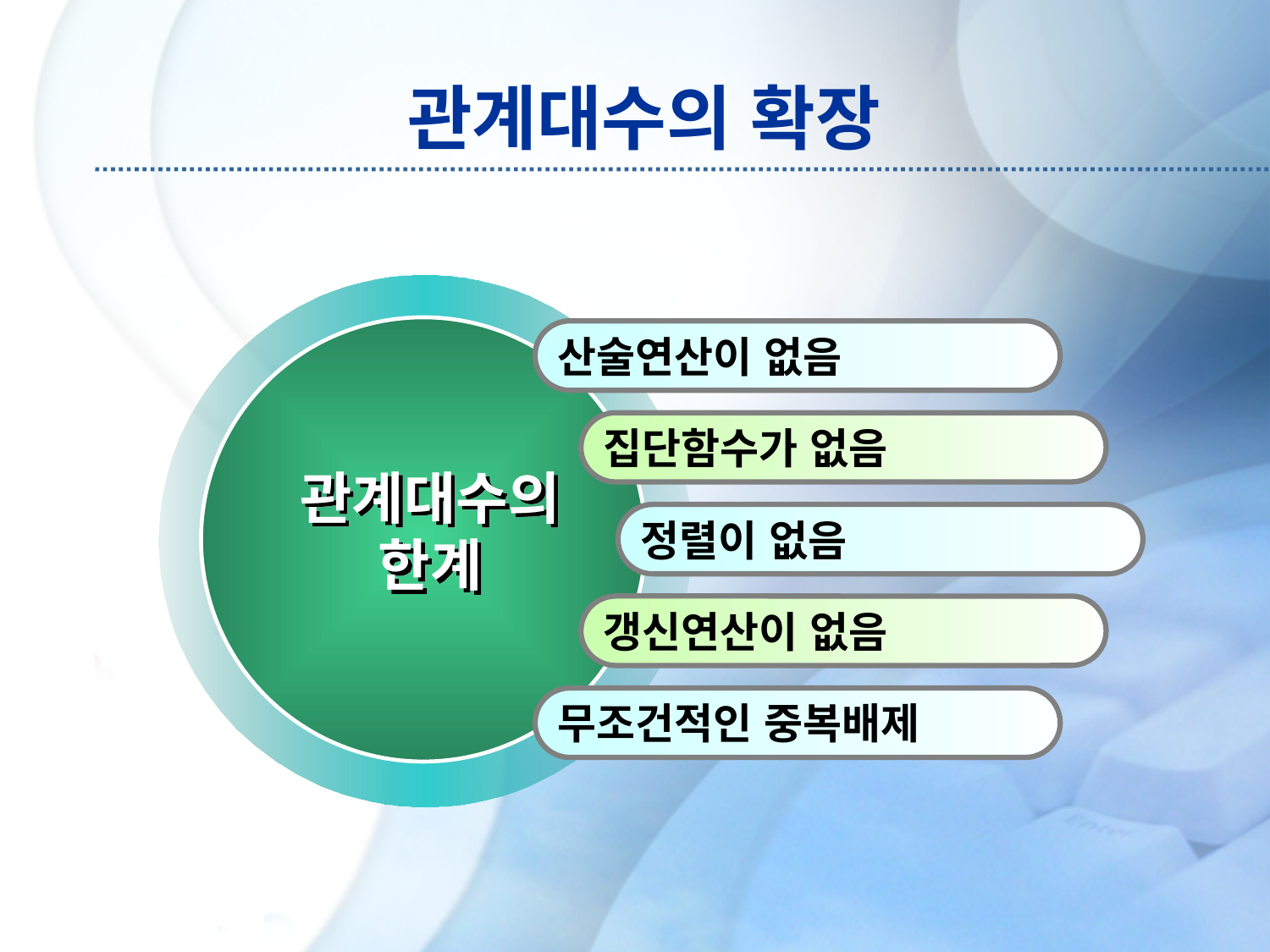

# 관계대수의 확장

산술연산이 없음
집단함수가 없음
관계대수의
한계
정렬이 없음
갱신연산이 없음
무조건적인 중복배제